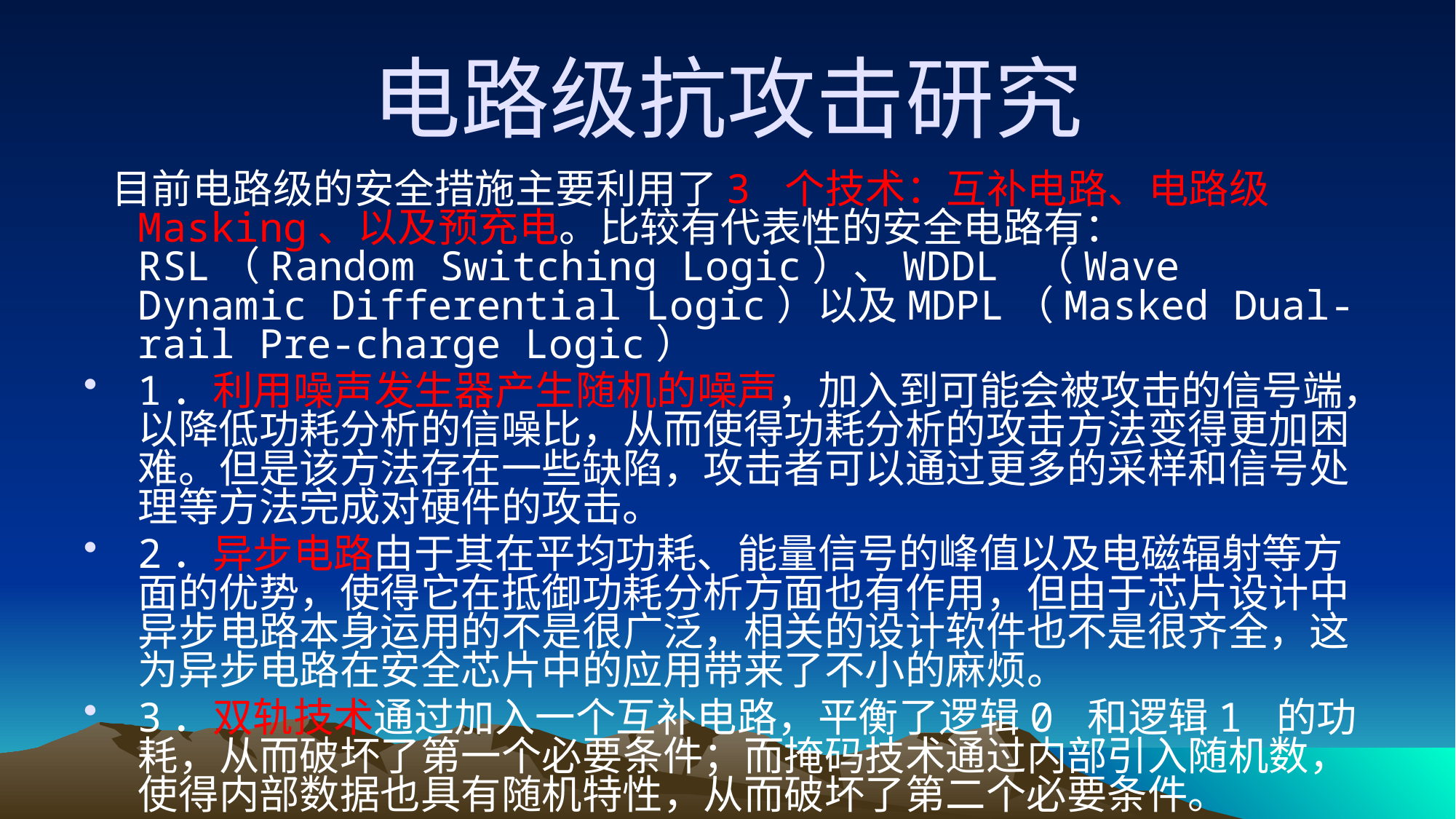

# 电路级抗攻击研究
  目前电路级的安全措施主要利用了3 个技术：互补电路、电路级Masking、以及预充电。比较有代表性的安全电路有：RSL（Random Switching Logic）、WDDL （Wave Dynamic Differential Logic）以及MDPL（Masked Dual-rail Pre-charge Logic）
1．利用噪声发生器产生随机的噪声，加入到可能会被攻击的信号端，以降低功耗分析的信噪比，从而使得功耗分析的攻击方法变得更加困难。但是该方法存在一些缺陷，攻击者可以通过更多的采样和信号处理等方法完成对硬件的攻击。
2．异步电路由于其在平均功耗、能量信号的峰值以及电磁辐射等方面的优势，使得它在抵御功耗分析方面也有作用，但由于芯片设计中异步电路本身运用的不是很广泛，相关的设计软件也不是很齐全，这为异步电路在安全芯片中的应用带来了不小的麻烦。
3．双轨技术通过加入一个互补电路，平衡了逻辑0 和逻辑1 的功耗，从而破坏了第一个必要条件；而掩码技术通过内部引入随机数，使得内部数据也具有随机特性，从而破坏了第二个必要条件。